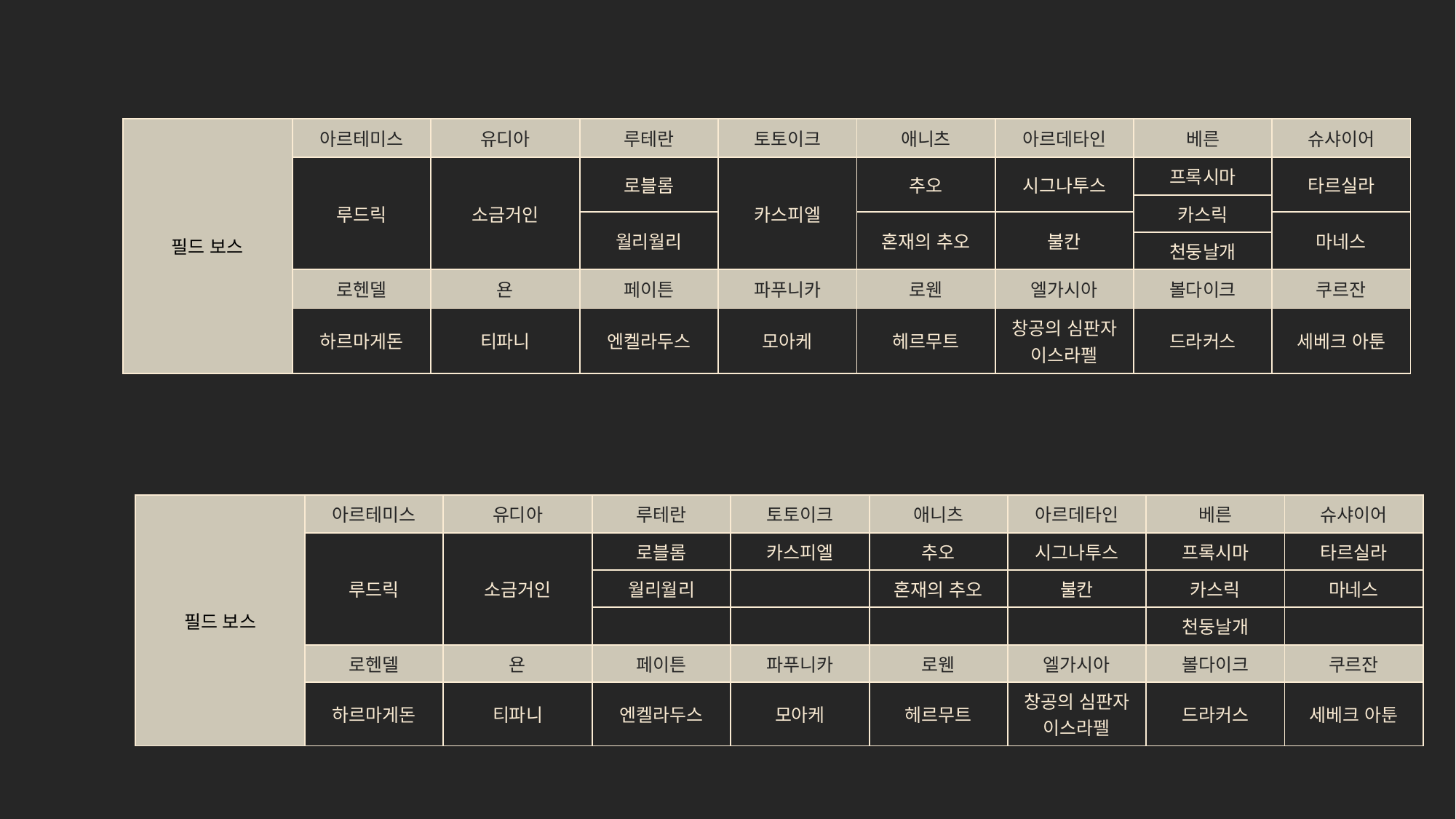

| 필드 보스 | 아르테미스 | 유디아 | 루테란 | 토토이크 | 애니츠 | 아르데타인 | 베른 | 슈샤이어 |
| --- | --- | --- | --- | --- | --- | --- | --- | --- |
|  | 루드릭 | 소금거인 | 로블롬 | 카스피엘 | 추오 | 시그나투스 | 프록시마 | 타르실라 |
|  |  |  |  |  |  |  | 카스릭 |  |
|  |  |  | 월리월리 |  | 혼재의 추오 | 불칸 |  | 마네스 |
|  |  |  |  |  |  |  | 천둥날개 |  |
|  | 로헨델 | 욘 | 페이튼 | 파푸니카 | 로웬 | 엘가시아 | 볼다이크 | 쿠르잔 |
|  | 하르마게돈 | 티파니 | 엔켈라두스 | 모아케 | 헤르무트 | 창공의 심판자 이스라펠 | 드라커스 | 세베크 아툰 |
| 필드 보스 | 아르테미스 | 유디아 | 루테란 | 토토이크 | 애니츠 | 아르데타인 | 베른 | 슈샤이어 |
| --- | --- | --- | --- | --- | --- | --- | --- | --- |
|  | 루드릭 | 소금거인 | 로블롬 | 카스피엘 | 추오 | 시그나투스 | 프록시마 | 타르실라 |
|  |  |  | 월리월리 |  | 혼재의 추오 | 불칸 | 카스릭 | 마네스 |
|  |  |  |  |  |  |  | 천둥날개 |  |
|  | 로헨델 | 욘 | 페이튼 | 파푸니카 | 로웬 | 엘가시아 | 볼다이크 | 쿠르잔 |
|  | 하르마게돈 | 티파니 | 엔켈라두스 | 모아케 | 헤르무트 | 창공의 심판자 이스라펠 | 드라커스 | 세베크 아툰 |